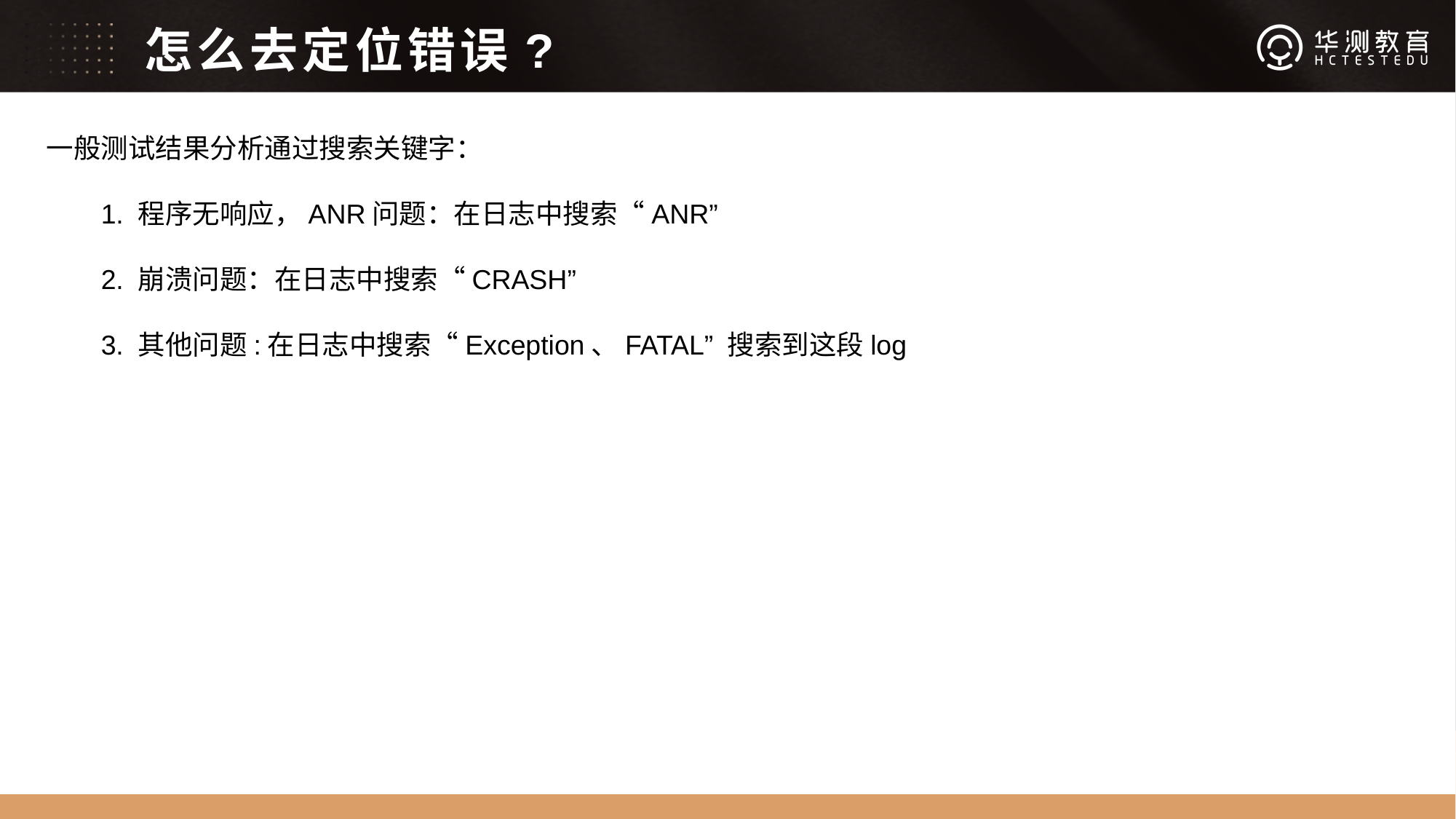

# 怎么去定位错误?

一般测试结果分析通过搜索关键字：
1. 程序无响应，ANR问题：在日志中搜索“ANR”
2. 崩溃问题：在日志中搜索“CRASH”
3. 其他问题:在日志中搜索“Exception、FATAL” 搜索到这段log